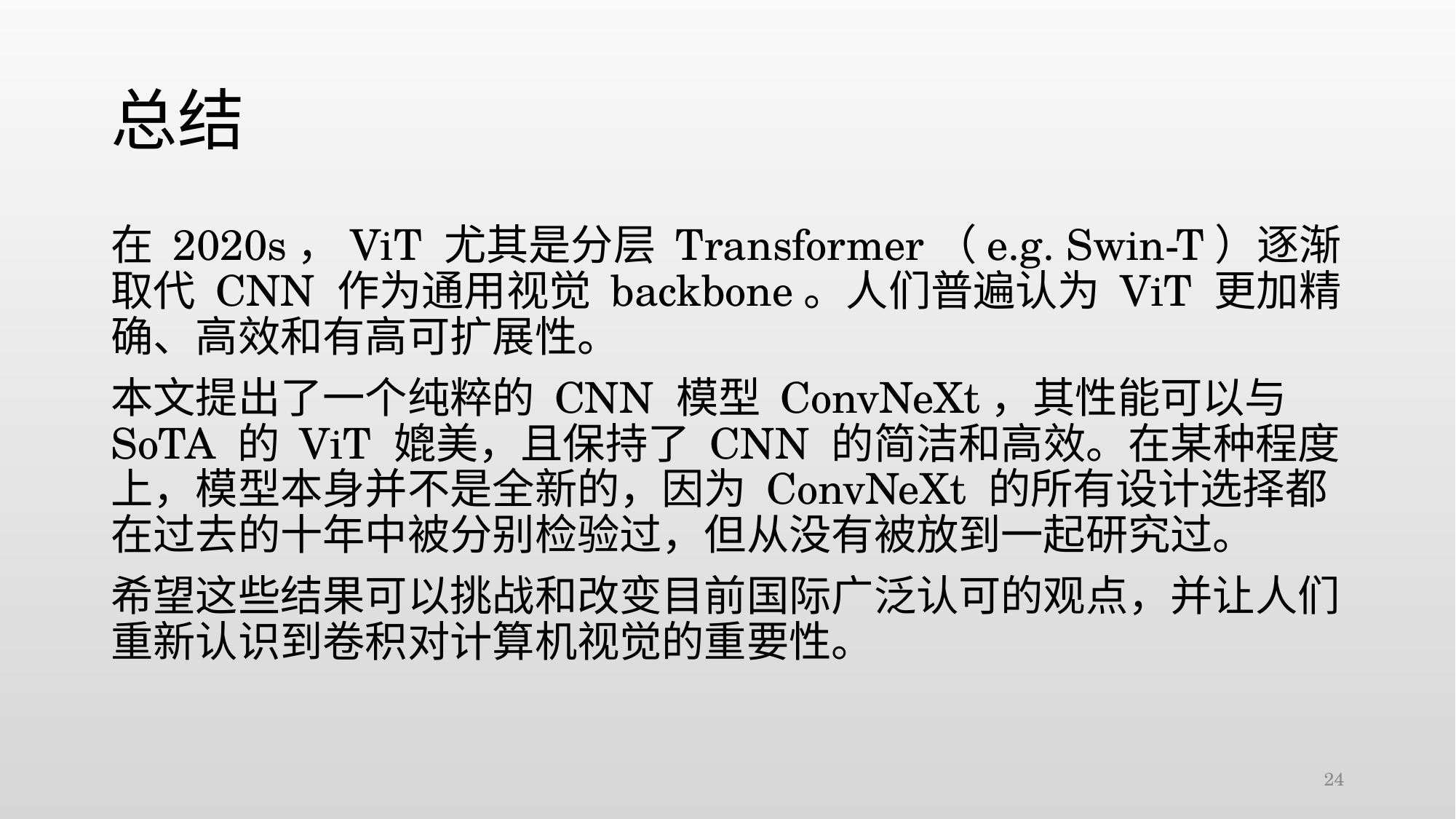

# 总结
在 2020s，ViT 尤其是分层 Transformer（e.g. Swin-T）逐渐取代 CNN 作为通用视觉 backbone。人们普遍认为 ViT 更加精确、高效和有高可扩展性。
本文提出了一个纯粹的 CNN 模型 ConvNeXt，其性能可以与 SoTA 的 ViT 媲美，且保持了 CNN 的简洁和高效。在某种程度上，模型本身并不是全新的，因为 ConvNeXt 的所有设计选择都在过去的十年中被分别检验过，但从没有被放到一起研究过。
希望这些结果可以挑战和改变目前国际广泛认可的观点，并让人们重新认识到卷积对计算机视觉的重要性。
24